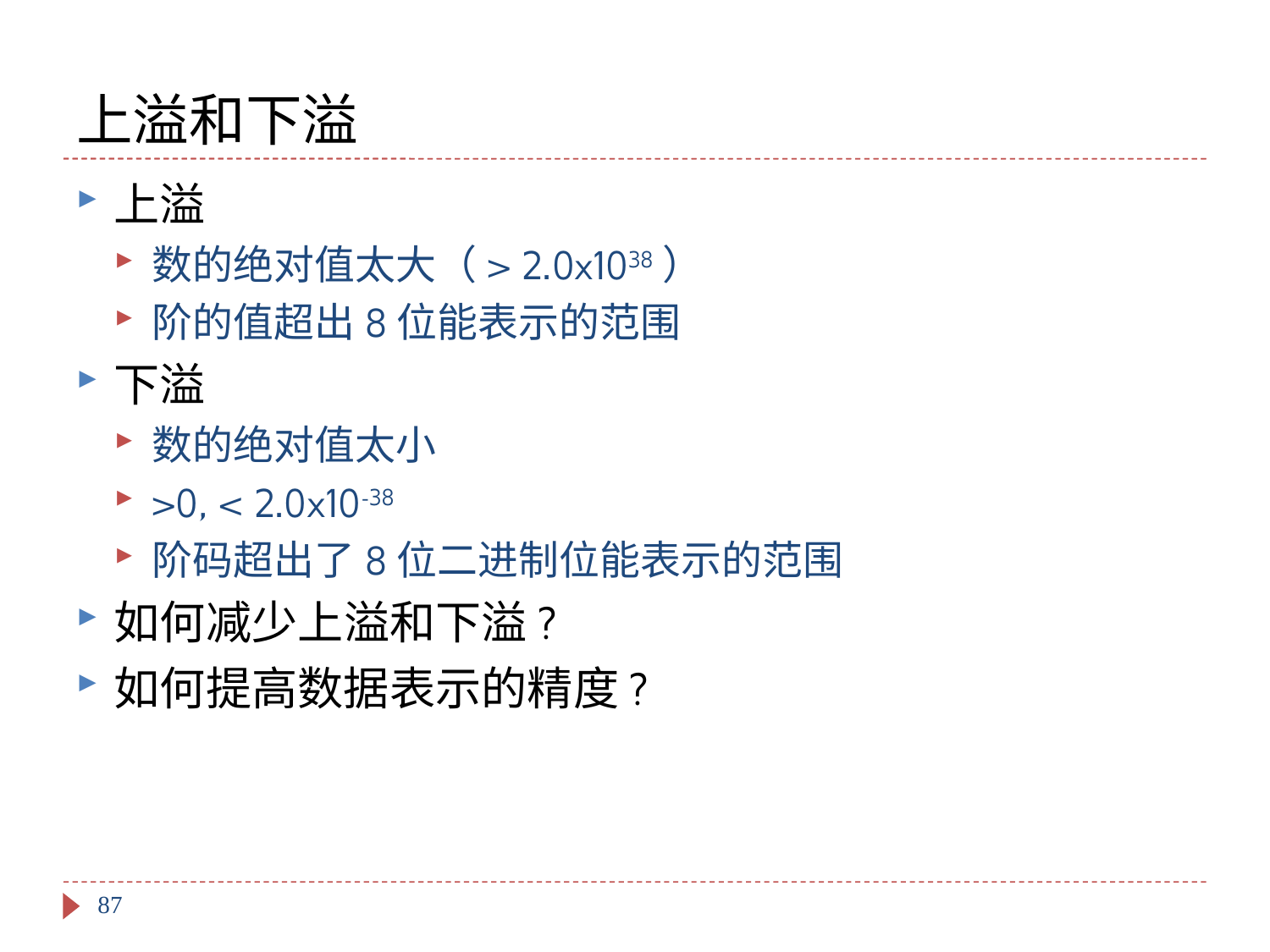

# 上溢和下溢
上溢
数的绝对值太大（> 2.0x1038）
阶的值超出8位能表示的范围
下溢
数的绝对值太小
>0, < 2.0x10-38
阶码超出了8位二进制位能表示的范围
如何减少上溢和下溢?
如何提高数据表示的精度?

87